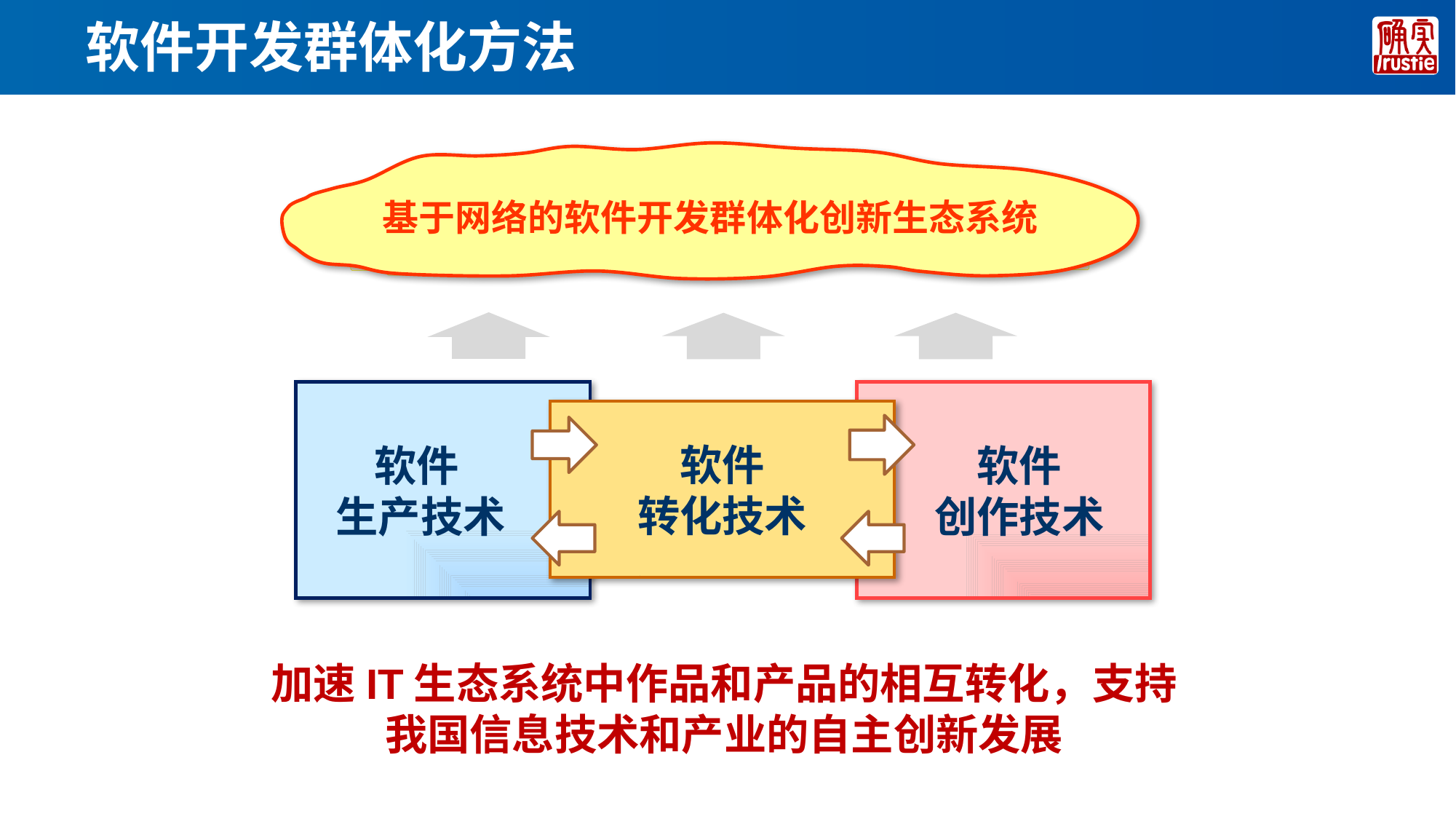

# 软件开发群体化方法
基于网络的软件开发群体化创新生态系统

软件
转化技术

加速IT生态系统中作品和产品的相互转化，支持
我国信息技术和产业的自主创新发展
      软件
  生产技术
软件
创作技术